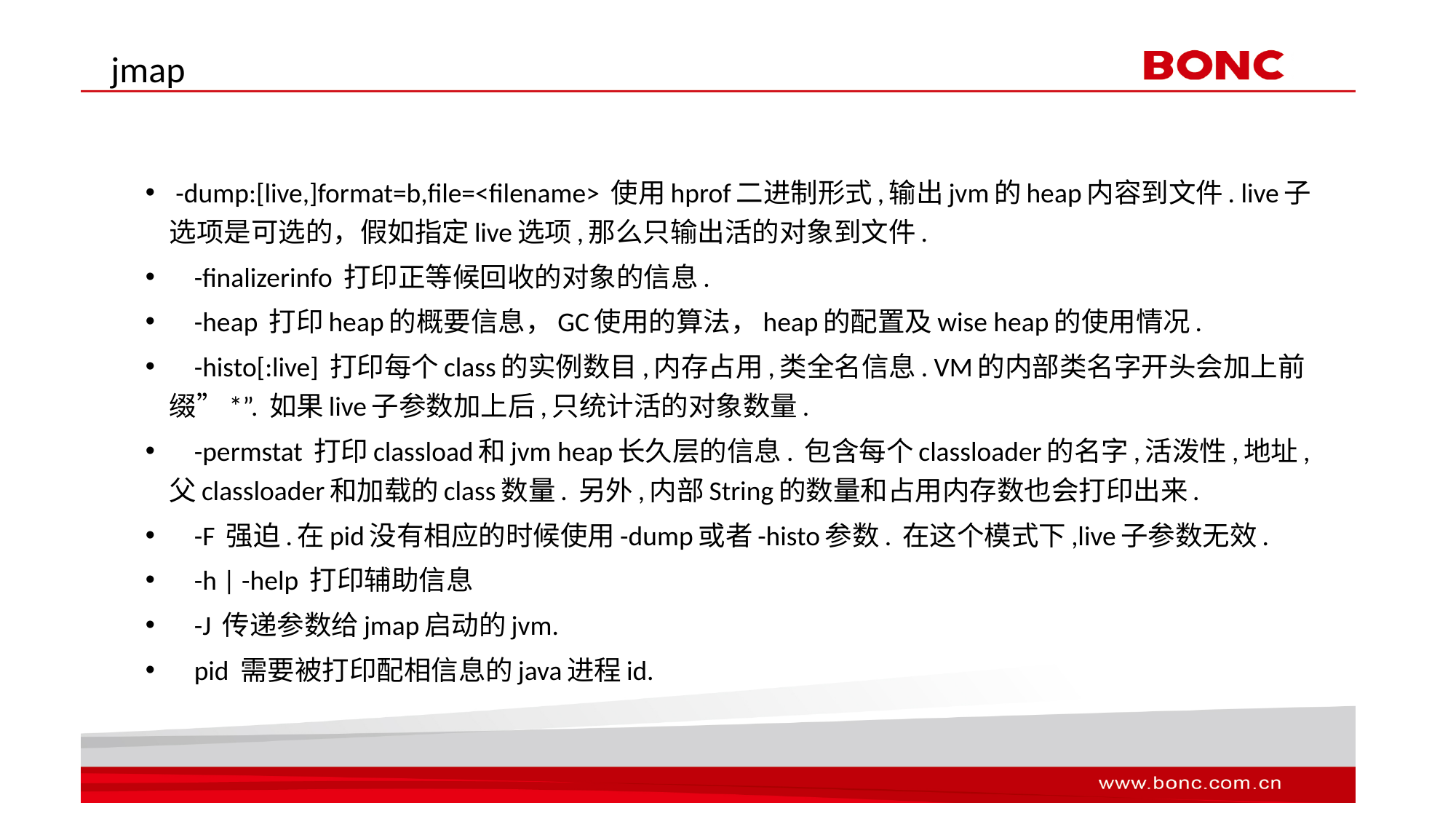

# jmap
 -dump:[live,]format=b,file=<filename> 使用hprof二进制形式,输出jvm的heap内容到文件. live子选项是可选的，假如指定live选项,那么只输出活的对象到文件.
    -finalizerinfo 打印正等候回收的对象的信息.
    -heap 打印heap的概要信息，GC使用的算法，heap的配置及wise heap的使用情况.
    -histo[:live] 打印每个class的实例数目,内存占用,类全名信息. VM的内部类名字开头会加上前缀”*”. 如果live子参数加上后,只统计活的对象数量.
    -permstat 打印classload和jvm heap长久层的信息. 包含每个classloader的名字,活泼性,地址,父classloader和加载的class数量. 另外,内部String的数量和占用内存数也会打印出来.
    -F 强迫.在pid没有相应的时候使用-dump或者-histo参数. 在这个模式下,live子参数无效.
    -h | -help 打印辅助信息
    -J 传递参数给jmap启动的jvm.
    pid 需要被打印配相信息的java进程id.